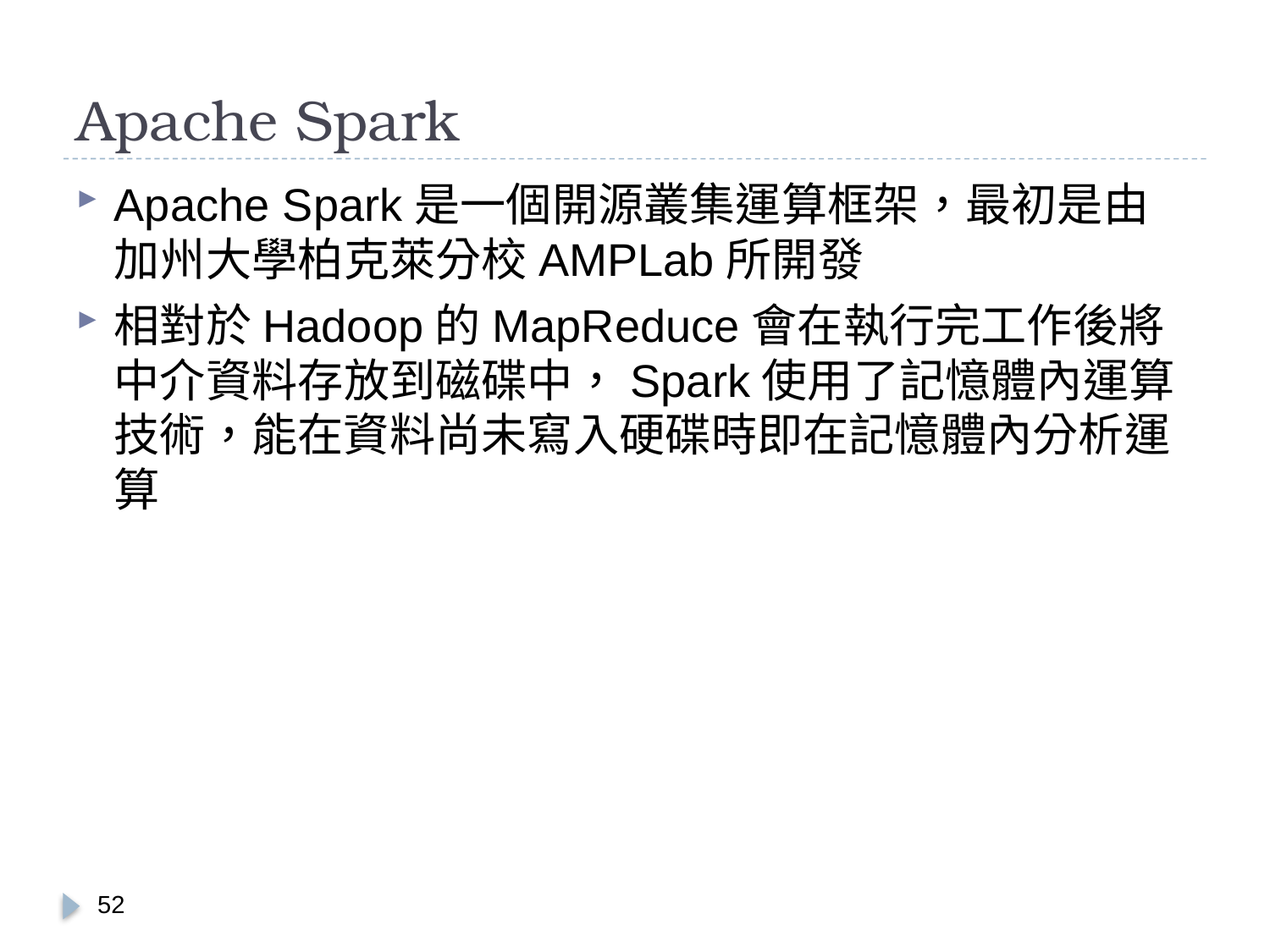

# Apache Spark
Apache Spark是一個開源叢集運算框架，最初是由加州大學柏克萊分校AMPLab所開發
相對於Hadoop的MapReduce會在執行完工作後將中介資料存放到磁碟中，Spark使用了記憶體內運算技術，能在資料尚未寫入硬碟時即在記憶體內分析運算
52